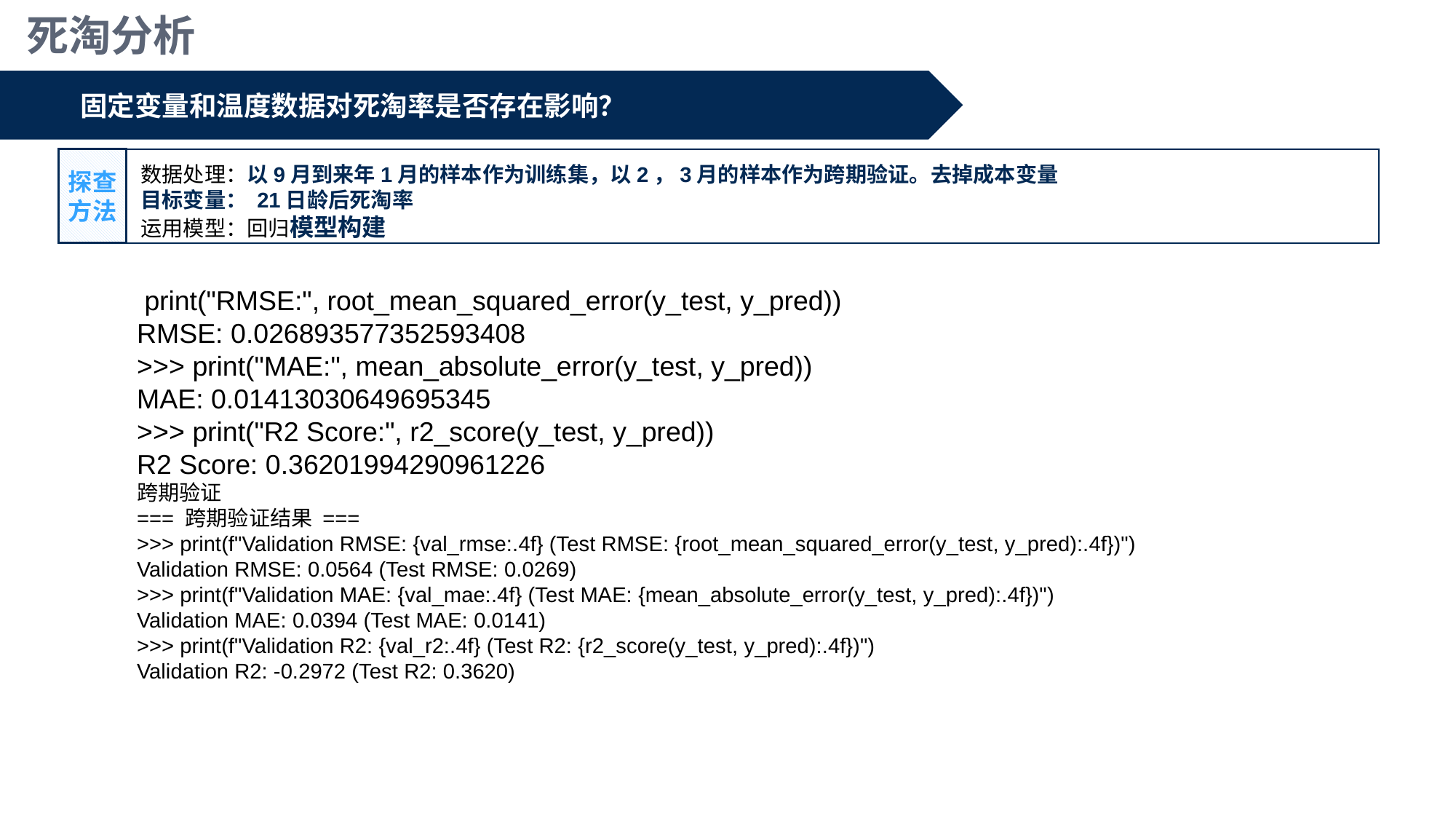

死淘分析

固定变量和温度数据对死淘率是否存在影响？

探查方法

数据处理：以9月到来年1月的样本作为训练集，以2，3月的样本作为跨期验证。去掉成本变量
目标变量： 21日龄后死淘率
运用模型：回归模型构建
 print("RMSE:", root_mean_squared_error(y_test, y_pred))
RMSE: 0.026893577352593408
>>> print("MAE:", mean_absolute_error(y_test, y_pred))
MAE: 0.01413030649695345
>>> print("R2 Score:", r2_score(y_test, y_pred))
R2 Score: 0.36201994290961226
跨期验证
=== 跨期验证结果 ===
>>> print(f"Validation RMSE: {val_rmse:.4f} (Test RMSE: {root_mean_squared_error(y_test, y_pred):.4f})")
Validation RMSE: 0.0564 (Test RMSE: 0.0269)
>>> print(f"Validation MAE: {val_mae:.4f} (Test MAE: {mean_absolute_error(y_test, y_pred):.4f})")
Validation MAE: 0.0394 (Test MAE: 0.0141)
>>> print(f"Validation R2: {val_r2:.4f} (Test R2: {r2_score(y_test, y_pred):.4f})")
Validation R2: -0.2972 (Test R2: 0.3620)